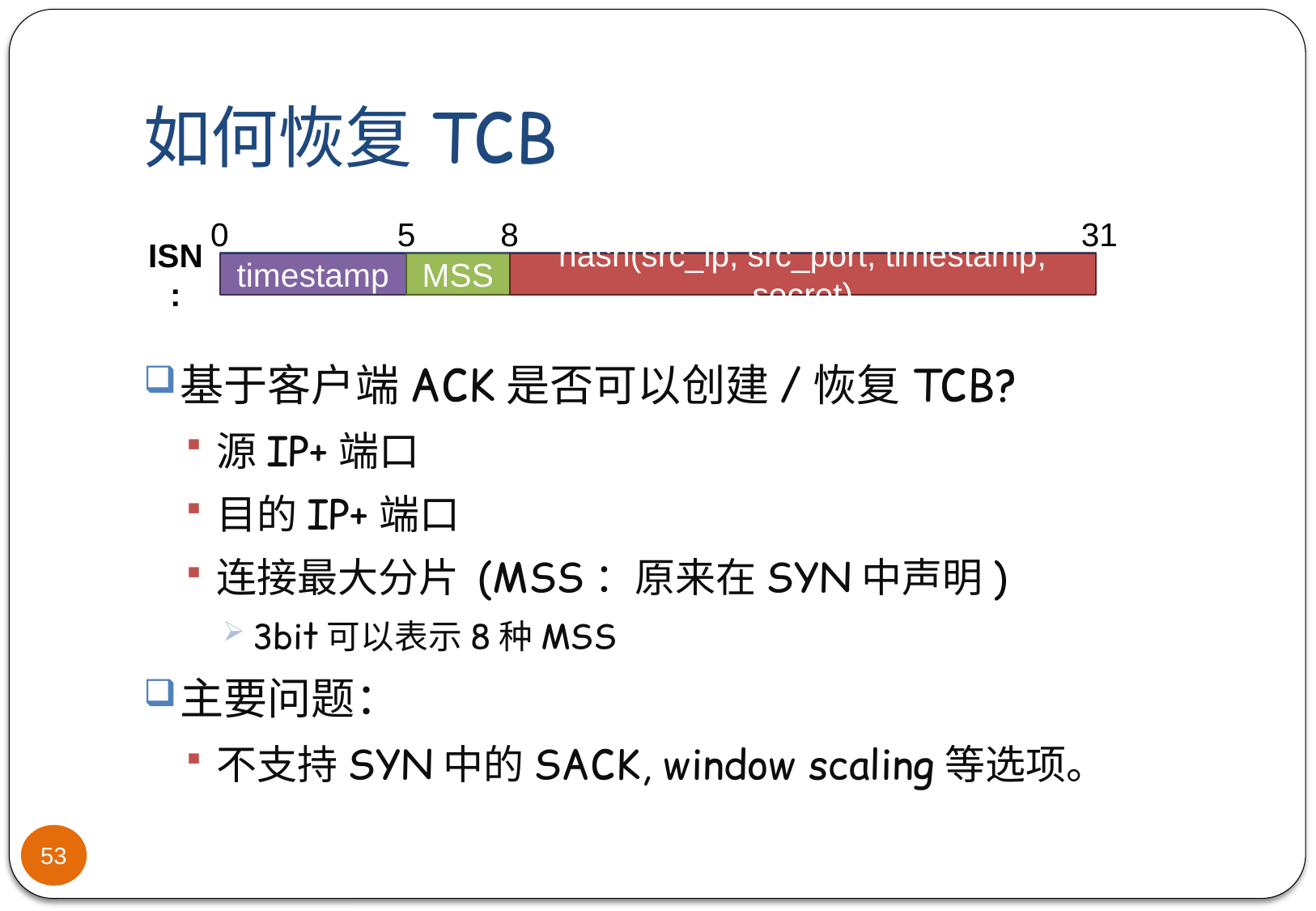

# 如何恢复TCB
0
5
8
31
ISN:
Sequence Number
timestamp
MSS
hash(src_ip, src_port, timestamp, secret)
基于客户端ACK是否可以创建/恢复TCB?
源IP+端口
目的IP+端口
连接最大分片 (MSS：原来在SYN中声明)
3bit可以表示8种MSS
主要问题：
不支持SYN中的SACK, window scaling等选项。
53